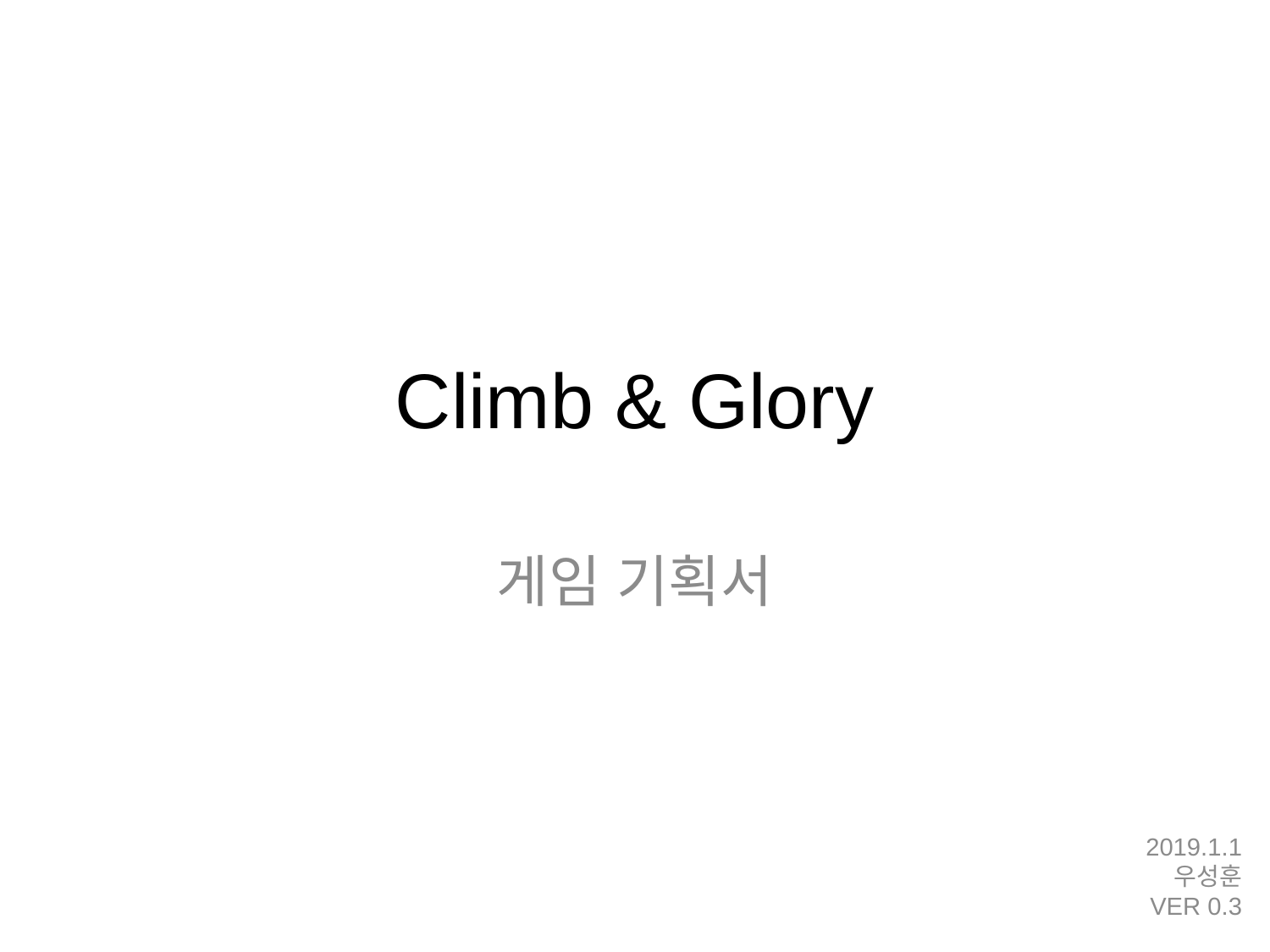

# Climb & Glory
게임 기획서
2019.1.1
우성훈
VER 0.3